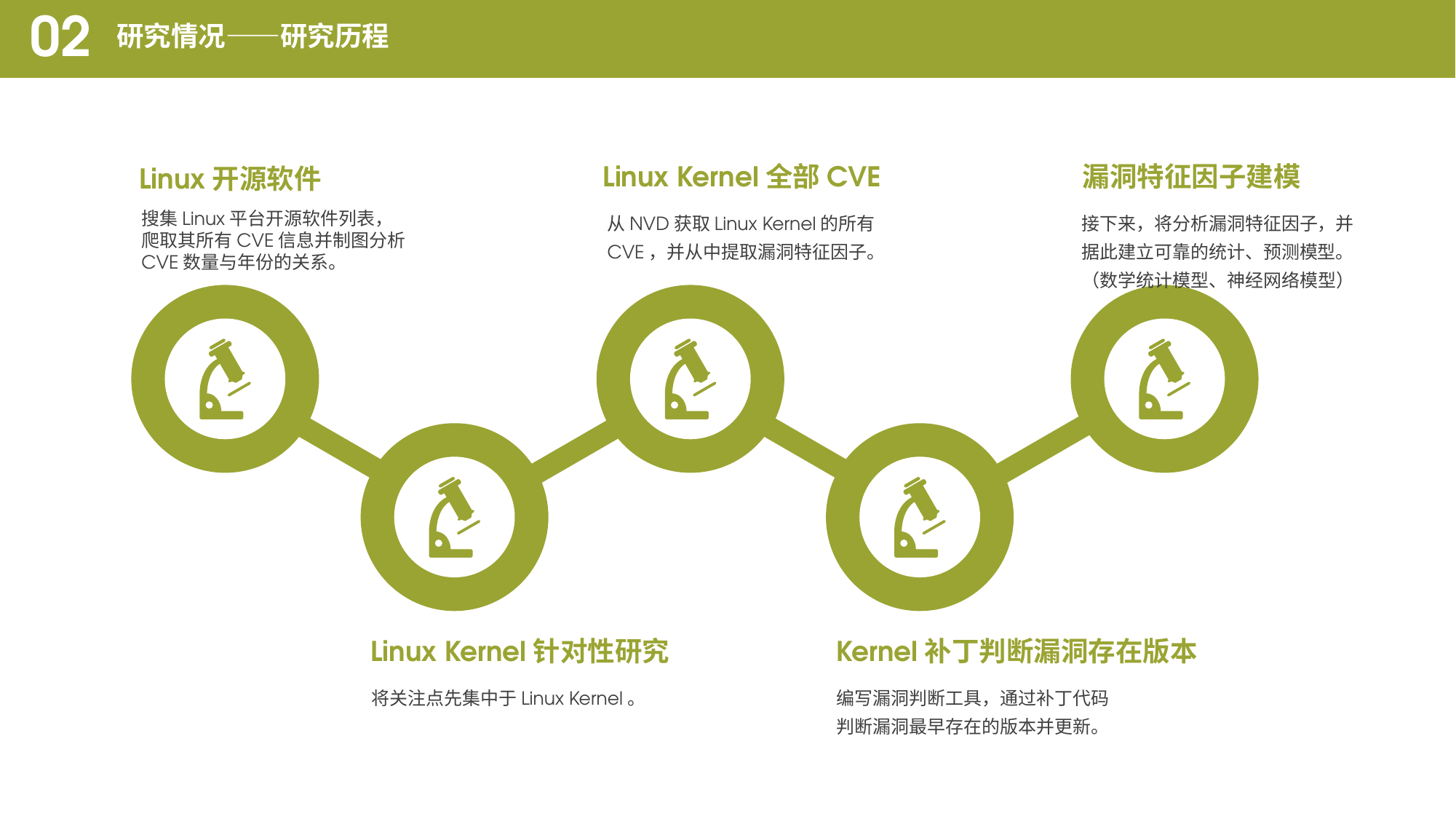

02
研究情况——研究历程
Linux Kernel全部CVE
从NVD获取Linux Kernel的所有CVE，并从中提取漏洞特征因子。
漏洞特征因子建模
接下来，将分析漏洞特征因子，并据此建立可靠的统计、预测模型。（数学统计模型、神经网络模型）
Linux开源软件
搜集Linux平台开源软件列表，
爬取其所有CVE信息并制图分析CVE数量与年份的关系。

Linux Kernel针对性研究
将关注点先集中于Linux Kernel。
Kernel补丁判断漏洞存在版本
编写漏洞判断工具，通过补丁代码判断漏洞最早存在的版本并更新。